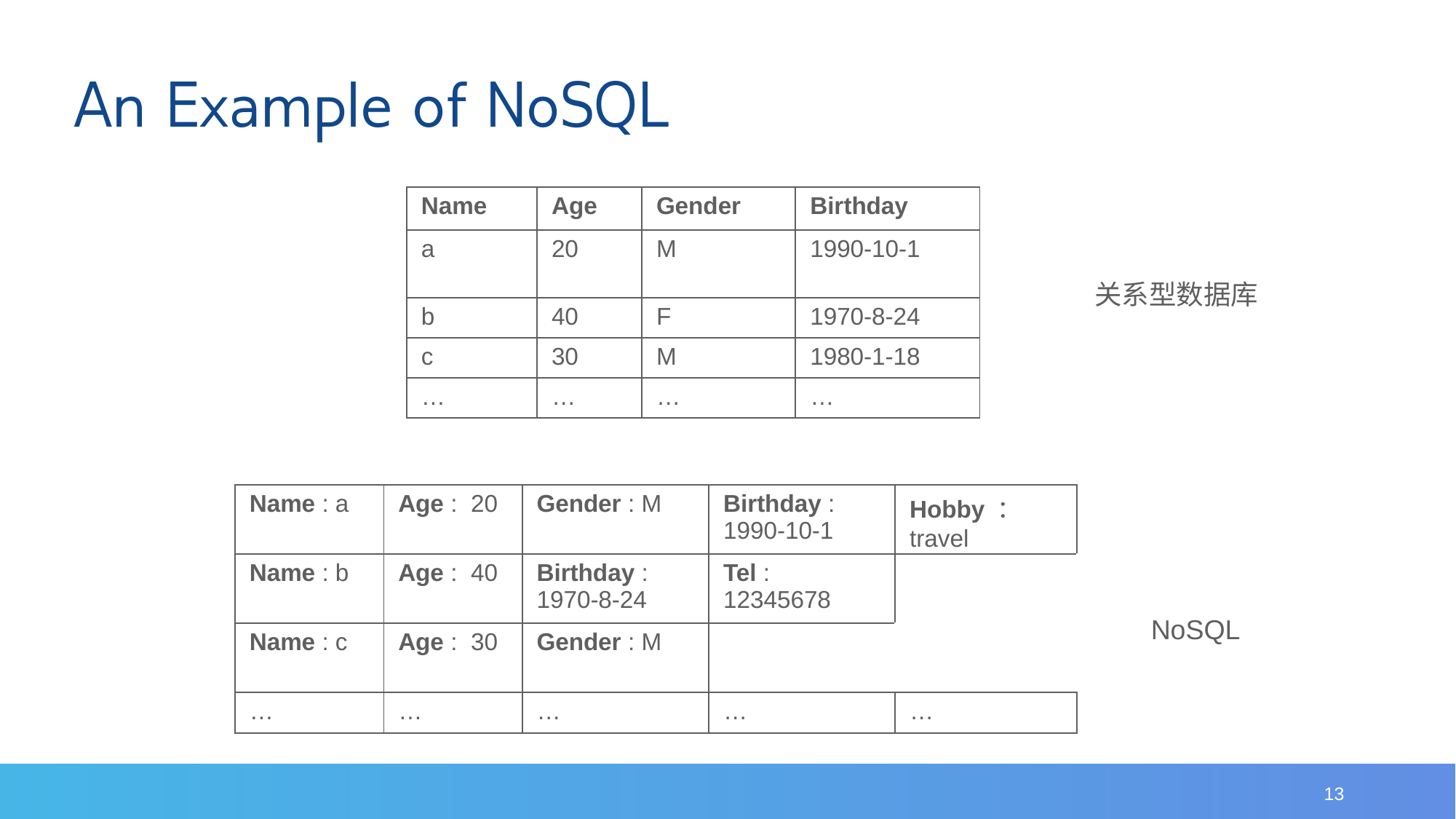

An Example of NoSQL
| Name | Age | Gender | Birthday |
| --- | --- | --- | --- |
| a | 20 | M | 1990-10-1 |
| b | 40 | F | 1970-8-24 |
| c | 30 | M | 1980-1-18 |
| … | … | … | … |
关系型数据库
| Name : a | Age : 20 | Gender : M | Birthday : 1990-10-1 | Hobby ：travel |
| --- | --- | --- | --- | --- |
| Name : b | Age : 40 | Birthday : 1970-8-24 | Tel : 12345678 |  |
| Name : c | Age : 30 | Gender : M |  |  |
| … | … | … | … | … |
NoSQL
13